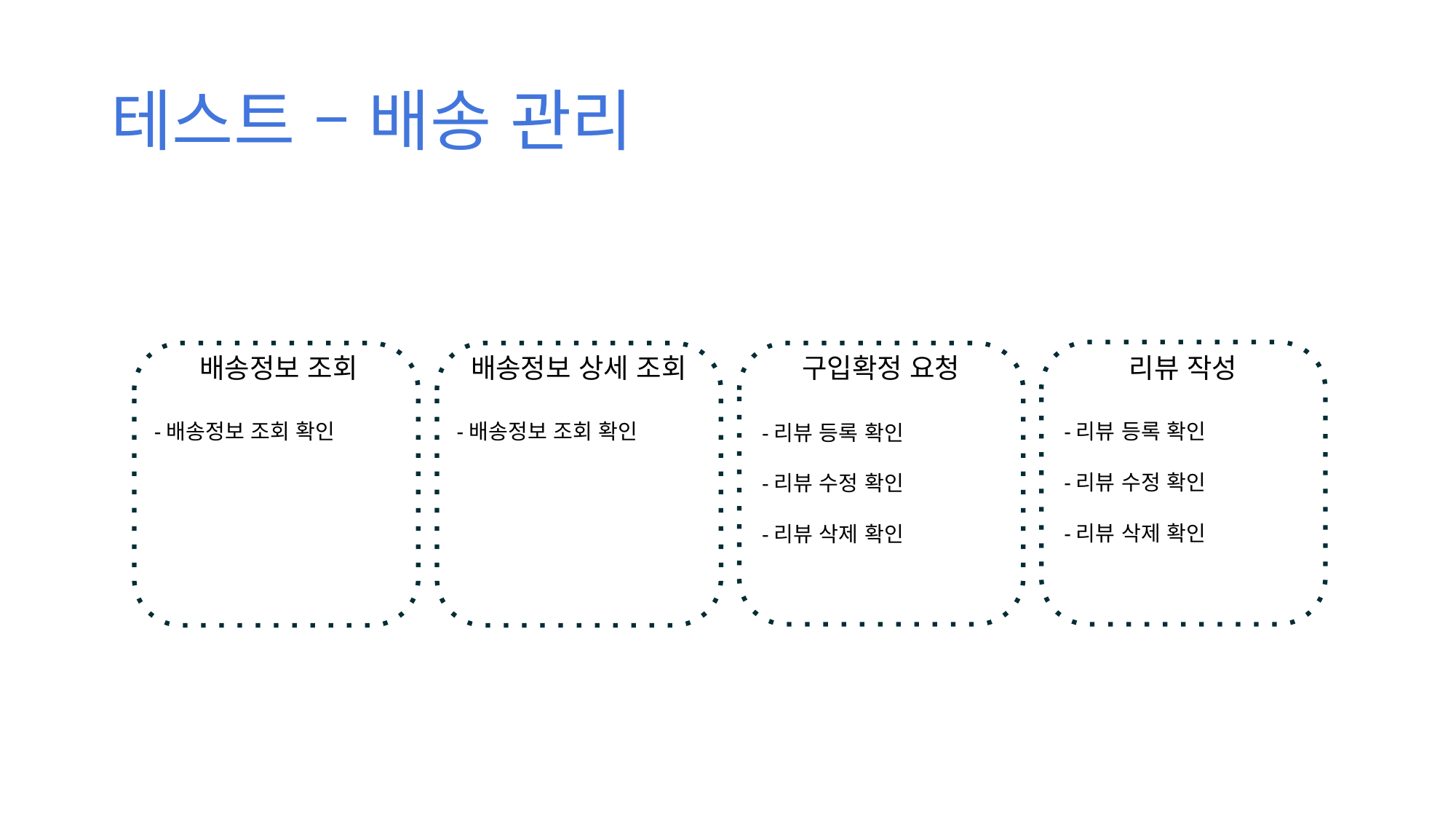

테스트 – 배송 관리

배송정보 조회
배송정보 상세 조회
구입확정 요청
리뷰 작성
-리뷰 등록 확인

-리뷰 수정 확인

-리뷰 삭제 확인
-배송정보 조회 확인

-배송정보 조회 확인
-리뷰 등록 확인

-리뷰 수정 확인

-리뷰 삭제 확인